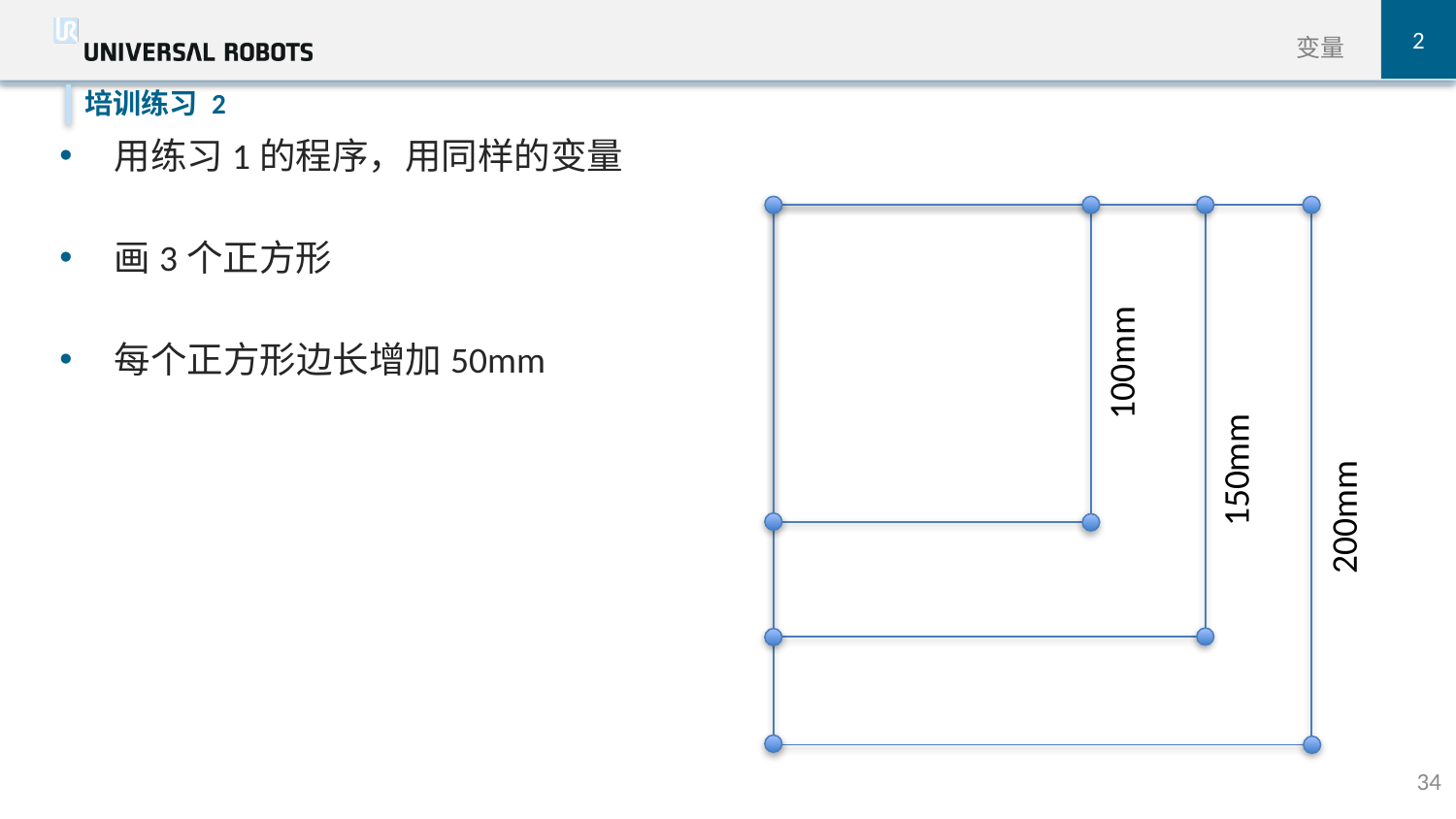

2
变量
培训练习 2
用练习1的程序，用同样的变量

画3个正方形

每个正方形边长增加50mm

100mm
150mm
200mm

34